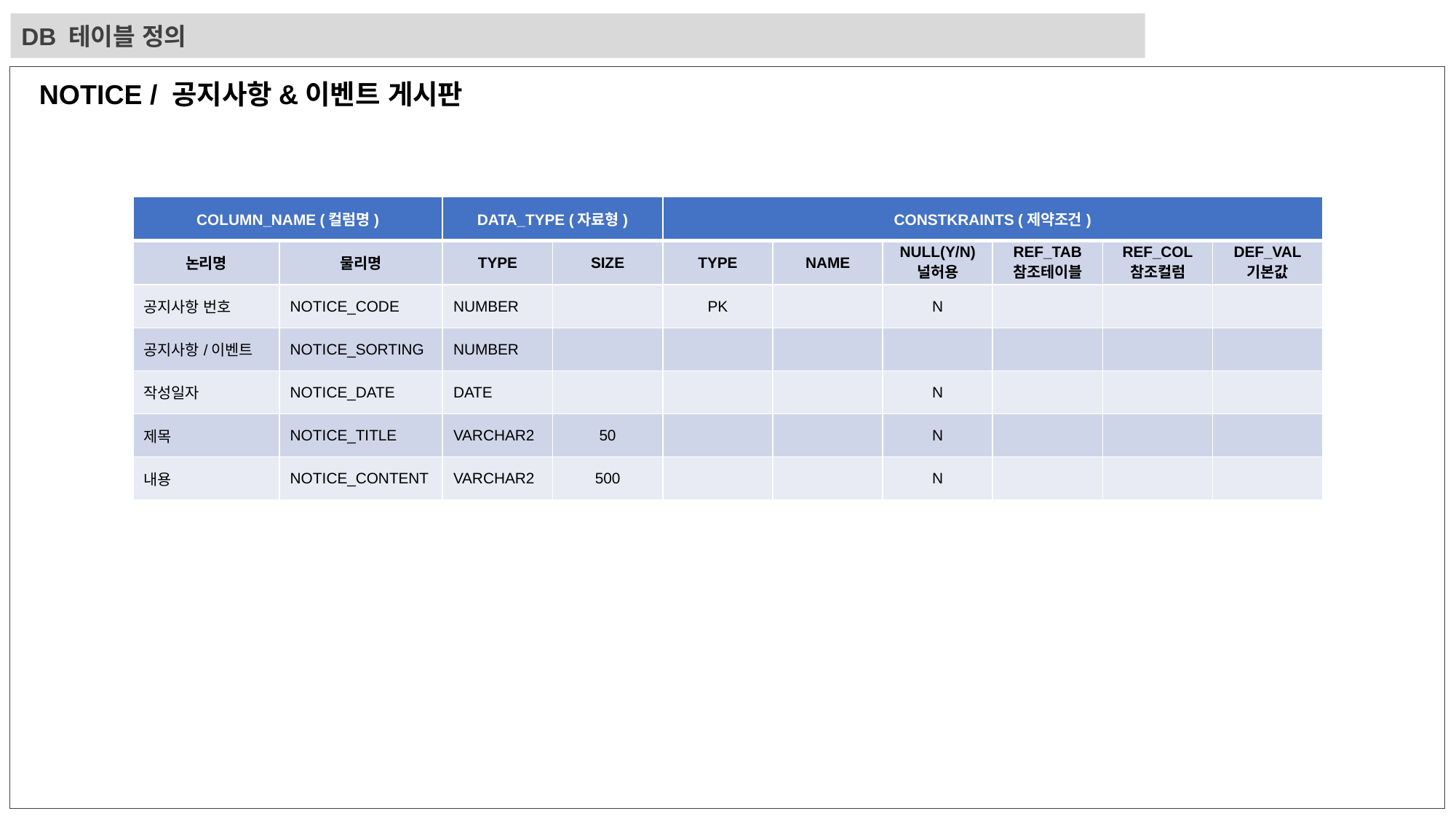

DB 테이블 정의

NOTICE / 공지사항&이벤트 게시판
| COLUMN\_NAME (컬럼명) |  | DATA\_TYPE (자료형) |  | CONSTKRAINTS (제약조건) |  |  |  |  |  |
| --- | --- | --- | --- | --- | --- | --- | --- | --- | --- |
| 논리명 | 물리명 | TYPE | SIZE | TYPE | NAME | NULL(Y/N) 널허용 | REF\_TAB 참조테이블 | REF\_COL 참조컬럼 | DEF\_VAL 기본값 |
| 공지사항 번호 | NOTICE\_CODE | NUMBER |  | PK |  | N |  |  |  |
| 공지사항/이벤트 | NOTICE\_SORTING | NUMBER |  |  |  |  |  |  |  |
| 작성일자 | NOTICE\_DATE | DATE |  |  |  | N |  |  |  |
| 제목 | NOTICE\_TITLE | VARCHAR2 | 50 |  |  | N |  |  |  |
| 내용 | NOTICE\_CONTENT | VARCHAR2 | 500 |  |  | N |  |  |  |